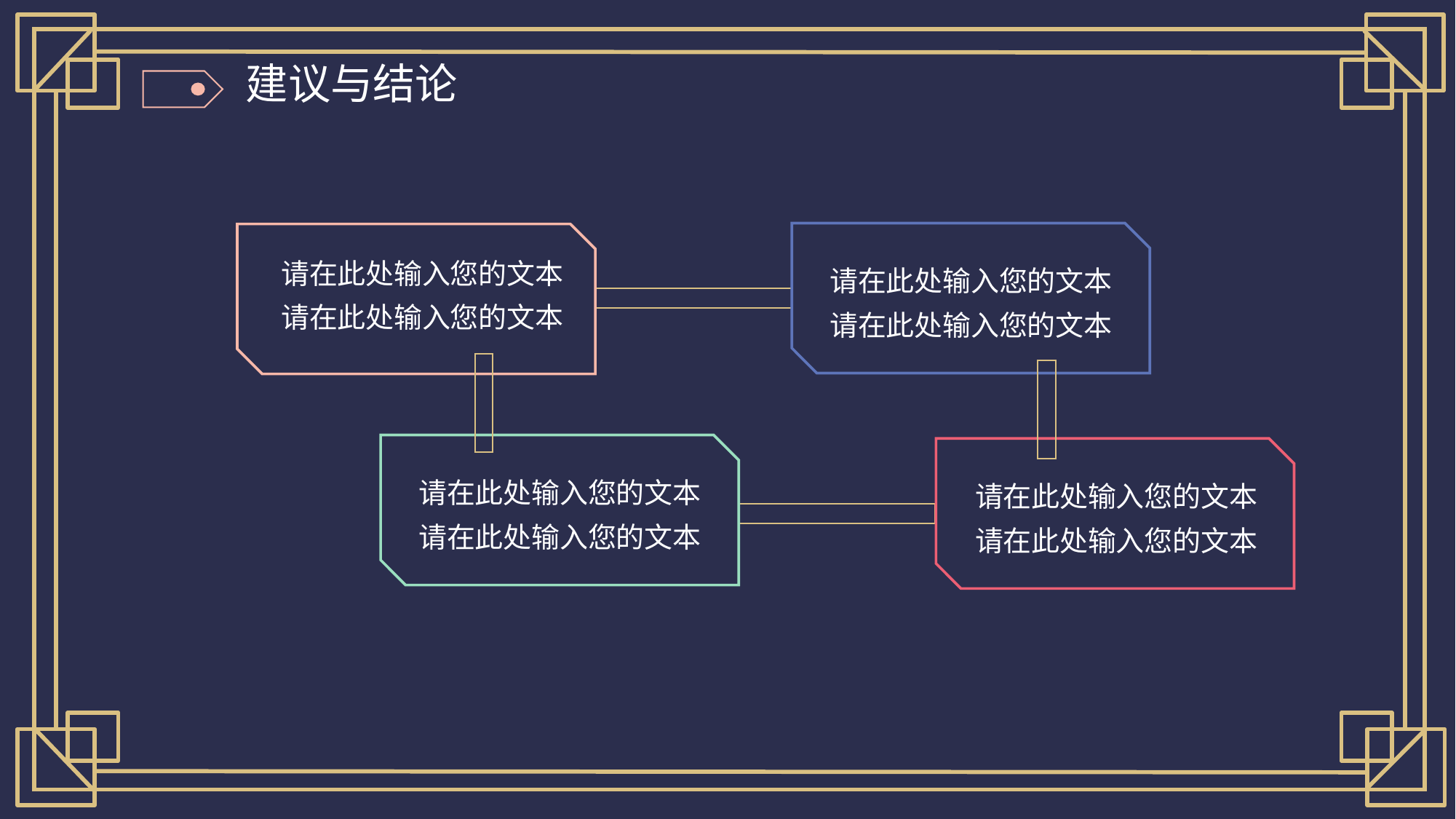

建议与结论

请在此处输入您的文本
请在此处输入您的文本
请在此处输入您的文本
请在此处输入您的文本

请在此处输入您的文本
请在此处输入您的文本
请在此处输入您的文本
请在此处输入您的文本